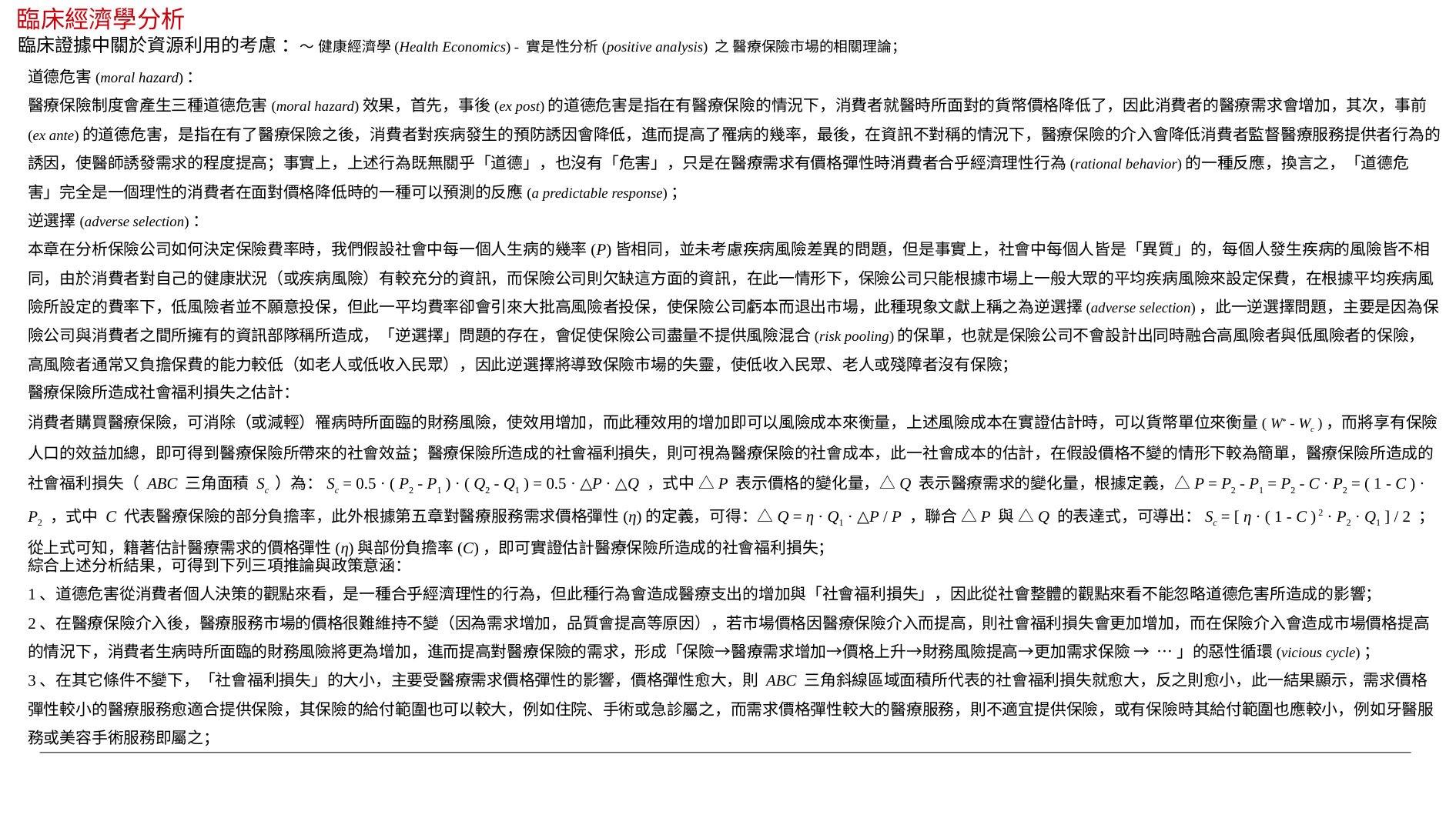

臨床經濟學分析
臨床證據中關於資源利用的考慮 ：～ 健康經濟學(Health Economics) - 實是性分析(positive analysis) 之 醫療保險市場的相關理論；
道德危害(moral hazard)：
醫療保險制度會產生三種道德危害(moral hazard)效果，首先，事後(ex post)的道德危害是指在有醫療保險的情況下，消費者就醫時所面對的貨幣價格降低了，因此消費者的醫療需求會增加，其次，事前(ex ante)的道德危害，是指在有了醫療保險之後，消費者對疾病發生的預防誘因會降低，進而提高了罹病的幾率，最後，在資訊不對稱的情況下，醫療保險的介入會降低消費者監督醫療服務提供者行為的誘因，使醫師誘發需求的程度提高；事實上，上述行為既無關乎「道德」，也沒有「危害」，只是在醫療需求有價格彈性時消費者合乎經濟理性行為(rational behavior)的一種反應，換言之，「道德危害」完全是一個理性的消費者在面對價格降低時的一種可以預測的反應(a predictable response)；
逆選擇(adverse selection)：
本章在分析保險公司如何決定保險費率時，我們假設社會中每一個人生病的幾率(P)皆相同，並未考慮疾病風險差異的問題，但是事實上，社會中每個人皆是「異質」的，每個人發生疾病的風險皆不相同，由於消費者對自己的健康狀況（或疾病風險）有較充分的資訊，而保險公司則欠缺這方面的資訊，在此一情形下，保險公司只能根據市場上一般大眾的平均疾病風險來設定保費，在根據平均疾病風險所設定的費率下，低風險者並不願意投保，但此一平均費率卻會引來大批高風險者投保，使保險公司虧本而退出市場，此種現象文獻上稱之為逆選擇(adverse selection)，此一逆選擇問題，主要是因為保險公司與消費者之間所擁有的資訊部隊稱所造成，「逆選擇」問題的存在，會促使保險公司盡量不提供風險混合(risk pooling)的保單，也就是保險公司不會設計出同時融合高風險者與低風險者的保險，高風險者通常又負擔保費的能力較低（如老人或低收入民眾），因此逆選擇將導致保險市場的失靈，使低收入民眾、老人或殘障者沒有保險；
醫療保險所造成社會福利損失之估計：
消費者購買醫療保險，可消除（或減輕）罹病時所面臨的財務風險，使效用增加，而此種效用的增加即可以風險成本來衡量，上述風險成本在實證估計時，可以貨幣單位來衡量( W* - Wc )，而將享有保險人口的效益加總，即可得到醫療保險所帶來的社會效益；醫療保險所造成的社會福利損失，則可視為醫療保險的社會成本，此一社會成本的估計，在假設價格不變的情形下較為簡單，醫療保險所造成的社會福利損失（ ABC 三角面積 Sc ）為：Sc = 0.5 · ( P2 - P1 ) · ( Q2 - Q1 ) = 0.5 · △P · △Q ，式中 △P 表示價格的變化量，△Q 表示醫療需求的變化量，根據定義，△P = P2 - P1 = P2 - C · P2 = ( 1 - C ) · P2 ，式中 C 代表醫療保險的部分負擔率，此外根據第五章對醫療服務需求價格彈性(η)的定義，可得：△Q = η · Q1 · △P / P ，聯合 △P 與 △Q 的表達式，可導出：Sc = [ η · ( 1 - C ) 2 · P2 · Q1 ] / 2 ；從上式可知，籍著估計醫療需求的價格彈性(η)與部份負擔率(C)，即可實證估計醫療保險所造成的社會福利損失；
綜合上述分析結果，可得到下列三項推論與政策意涵：
1、道德危害從消費者個人決策的觀點來看，是一種合乎經濟理性的行為，但此種行為會造成醫療支出的增加與「社會福利損失」，因此從社會整體的觀點來看不能忽略道德危害所造成的影響；
2、在醫療保險介入後，醫療服務市場的價格很難維持不變（因為需求增加，品質會提高等原因），若市場價格因醫療保險介入而提高，則社會福利損失會更加增加，而在保險介入會造成市場價格提高的情況下，消費者生病時所面臨的財務風險將更為增加，進而提高對醫療保險的需求，形成「保險→醫療需求增加→價格上升→財務風險提高→更加需求保險 →  … 」的惡性循環(vicious cycle)；
3、在其它條件不變下，「社會福利損失」的大小，主要受醫療需求價格彈性的影響，價格彈性愈大，則 ABC 三角斜線區域面積所代表的社會福利損失就愈大，反之則愈小，此一結果顯示，需求價格彈性較小的醫療服務愈適合提供保險，其保險的給付範圍也可以較大，例如住院、手術或急診屬之，而需求價格彈性較大的醫療服務，則不適宜提供保險，或有保險時其給付範圍也應較小，例如牙醫服務或美容手術服務即屬之；